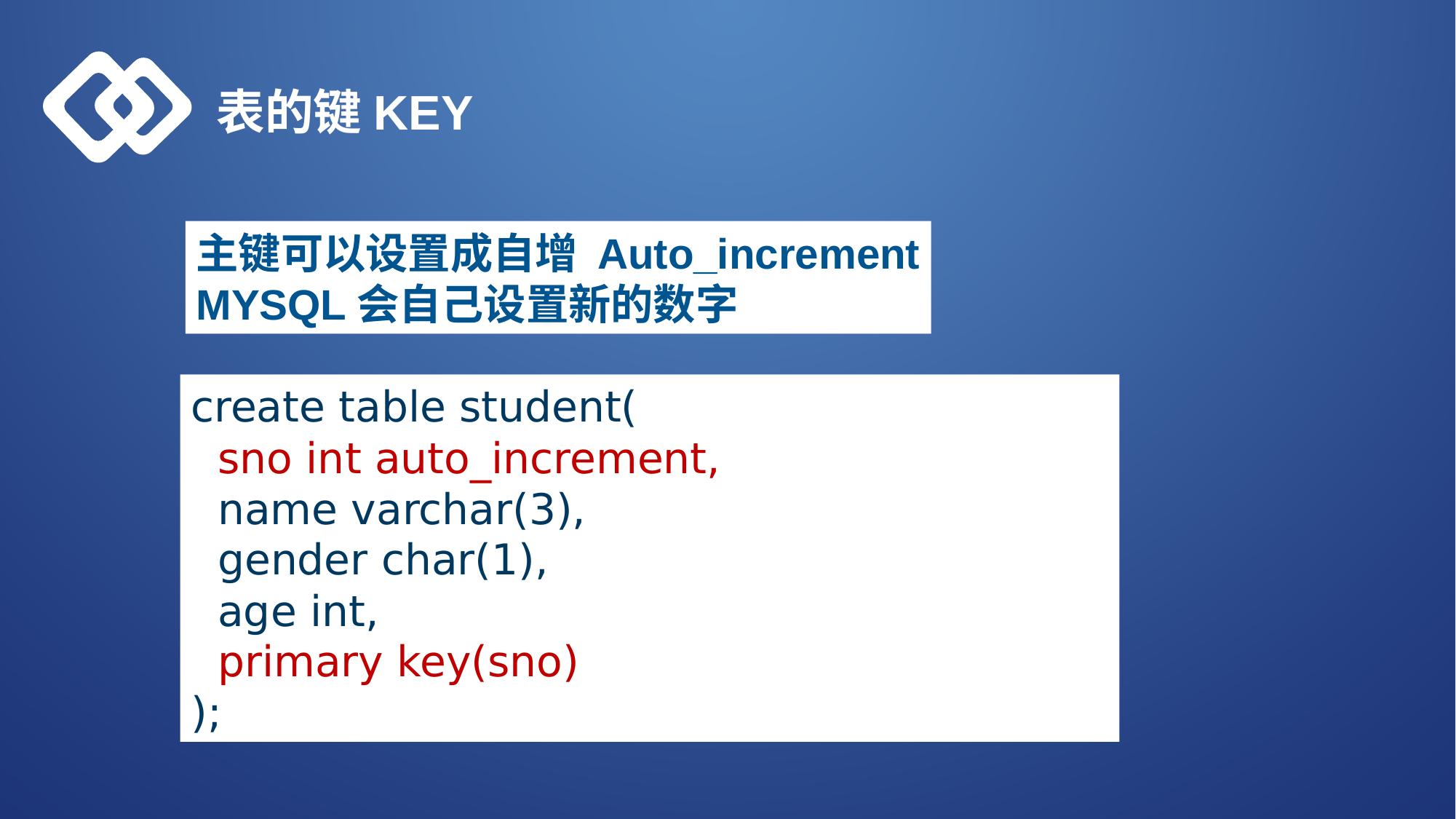

表的键KEY

主键可以设置成自增 Auto_increment
MYSQL会自己设置新的数字
create table student(
  sno int auto_increment,
  name varchar(3),
  gender char(1),
  age int,
  primary key(sno)
);